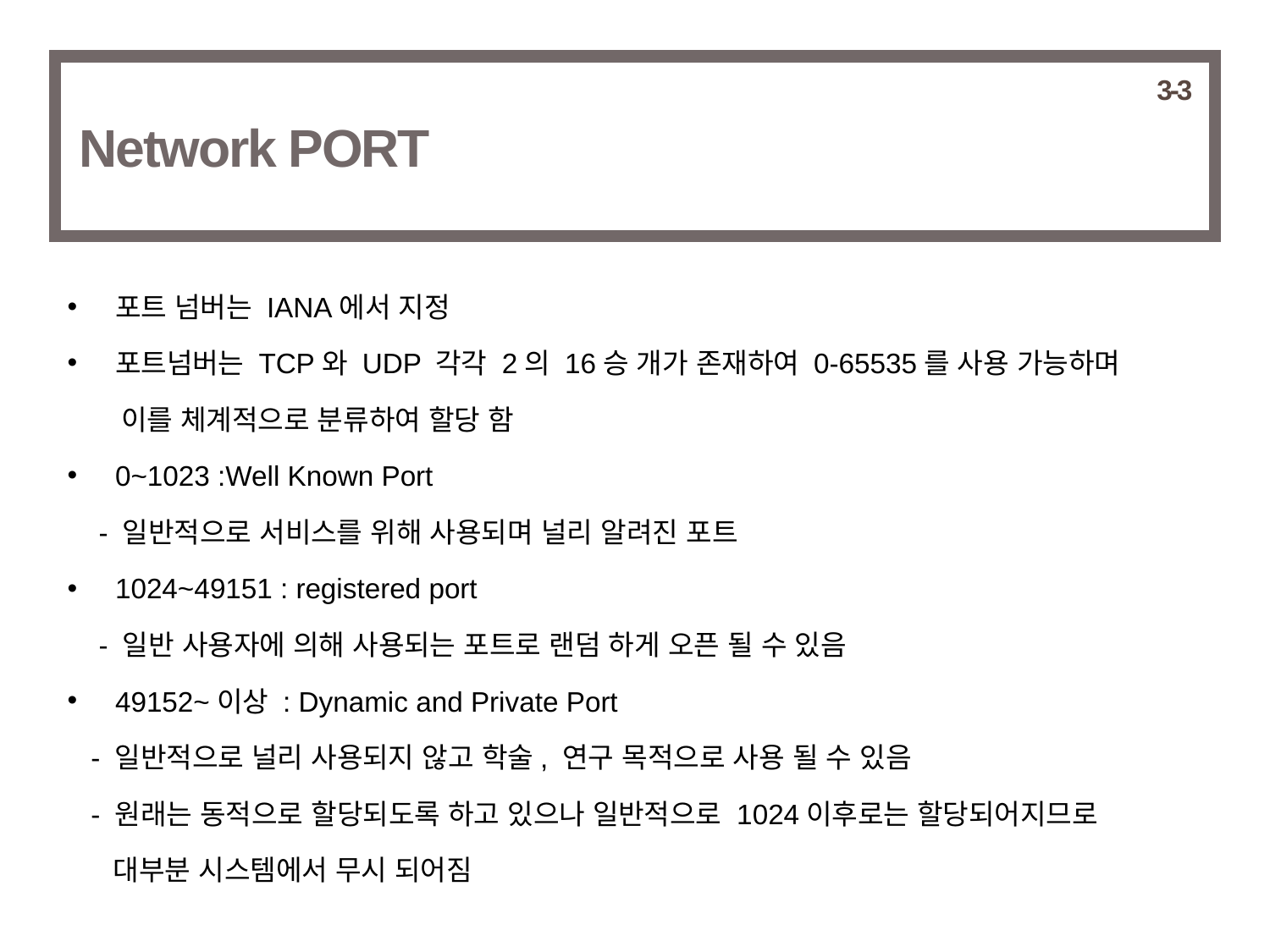

3-3
Network PORT
포트 넘버는 IANA에서 지정
포트넘버는 TCP와 UDP 각각 2의 16승 개가 존재하여 0-65535를 사용 가능하며
      이를 체계적으로 분류하여 할당 함
0~1023 :Well Known Port
    - 일반적으로 서비스를 위해 사용되며 널리 알려진 포트
1024~49151 : registered port
    - 일반 사용자에 의해 사용되는 포트로 랜덤 하게 오픈 될 수 있음
49152~이상 : Dynamic and Private Port
   - 일반적으로 널리 사용되지 않고 학술, 연구 목적으로 사용 될 수 있음
   - 원래는 동적으로 할당되도록 하고 있으나 일반적으로 1024이후로는 할당되어지므로
     대부분 시스템에서 무시 되어짐